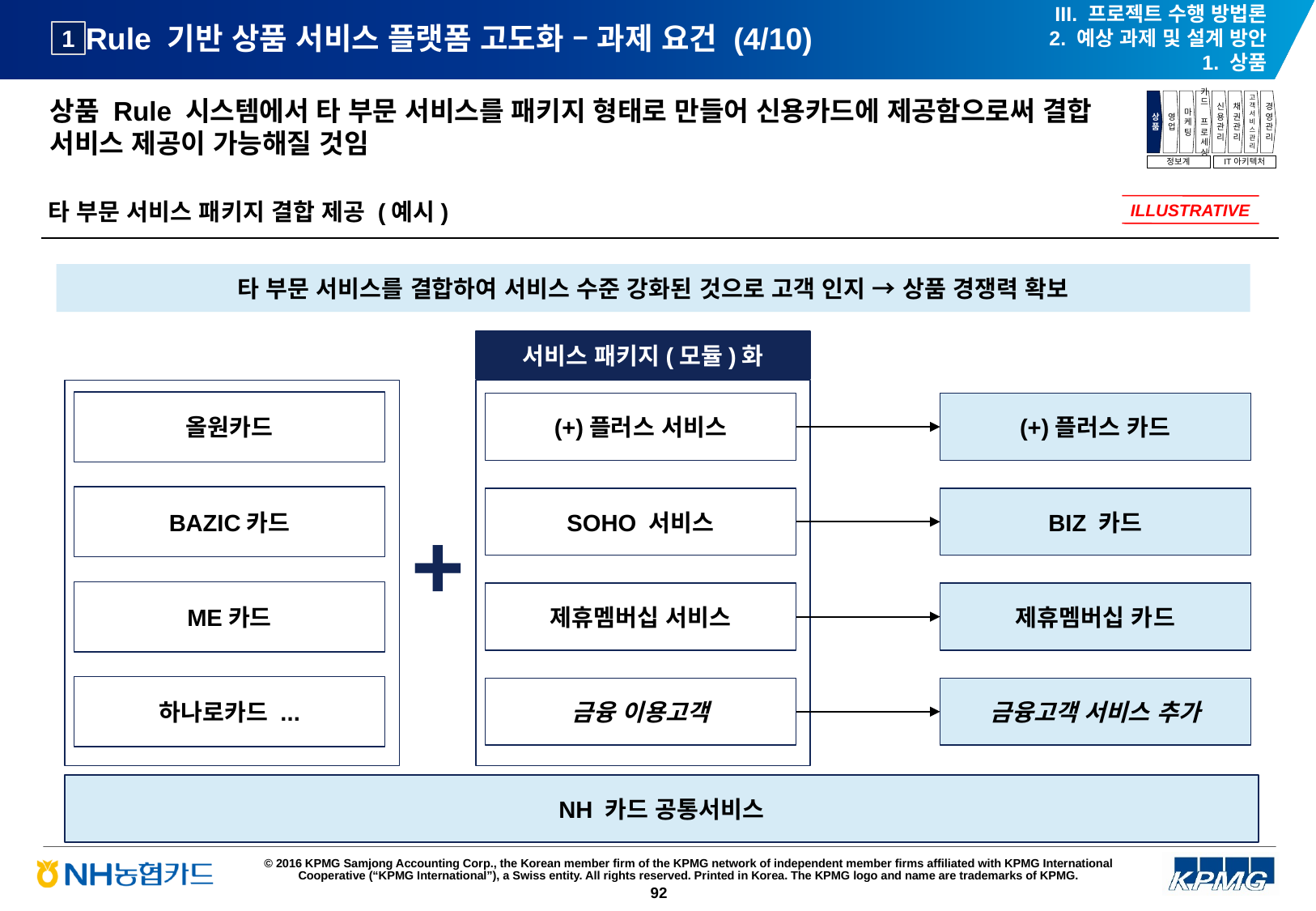

III. 프로젝트 수행 방법론
2. 예상 과제 및 설계 방안
1. 상품
# Rule 기반 상품 서비스 플랫폼 고도화 – 과제 요건 (4/10)
1
상품 Rule 시스템에서 타 부문 서비스를 패키지 형태로 만들어 신용카드에 제공함으로써 결합 서비스 제공이 가능해질 것임
상품
영업
마케팅
카드
프로세싱
신용관리
채권관리
고객서비스관리
경영관리
정보계
IT아키텍처
타 부문 서비스 패키지 결합 제공 (예시)
ILLUSTRATIVE
타 부문 서비스를 결합하여 서비스 수준 강화된 것으로 고객 인지 → 상품 경쟁력 확보
서비스 패키지(모듈)화

올원카드
(+)플러스 서비스
(+)플러스 카드
BAZIC카드
SOHO 서비스
BIZ 카드
+
ME카드
제휴멤버십 서비스
제휴멤버십 카드
하나로카드 ...
금융 이용고객
금융고객 서비스 추가
NH 카드 공통서비스